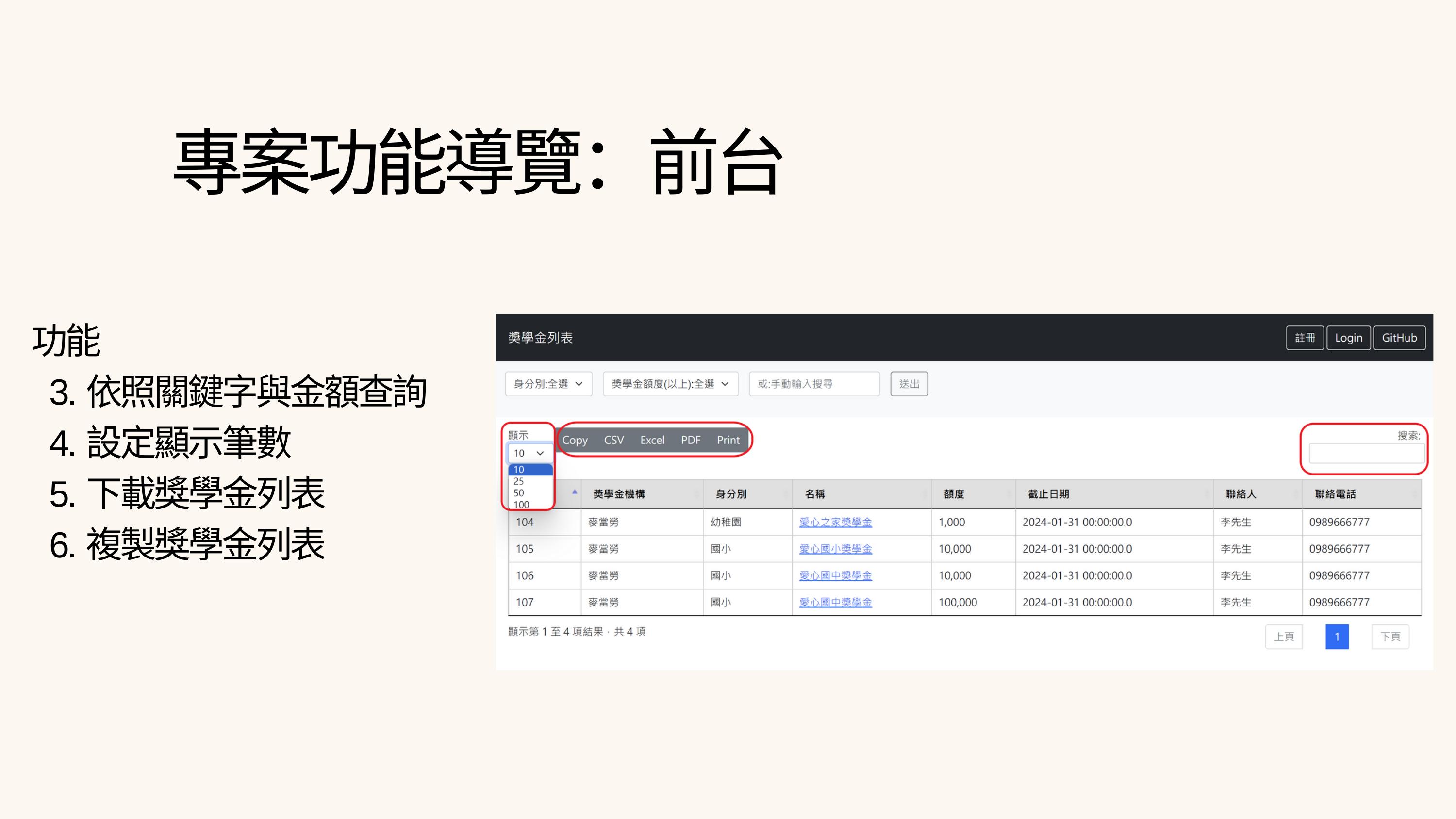

專案功能導覽：前台
功能
  3.依照關鍵字與金額查詢
  4.設定顯示筆數
  5.下載獎學金列表
  6.複製獎學金列表